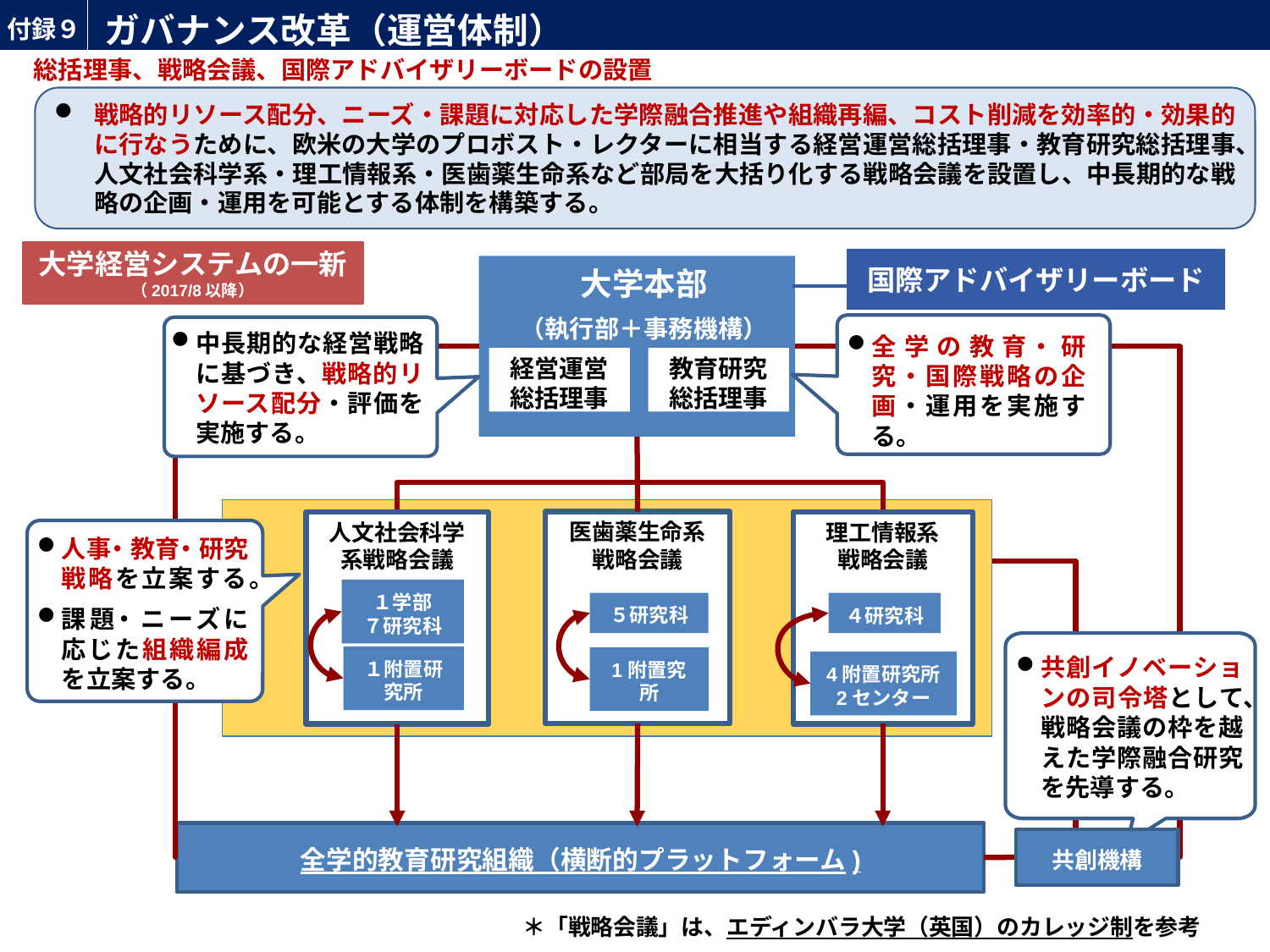

付録９
# ガバナンス改革（運営体制）
総括理事、戦略会議、国際アドバイザリーボードの設置
（5/12）
「基盤強化」を削除
戦略的リソース配分、ニーズ・課題に対応した学際融合推進や組織再編、コスト削減を効率的・効果的に行なうために、欧米の大学のプロボスト・レクターに相当する経営運営総括理事・教育研究総括理事、人文社会科学系・理工情報系・医歯薬生命系など部局を大括り化する戦略会議を設置し、中長期的な戦略の企画・運用を可能とする体制を構築する。

大学経営システムの一新（2017/8以降）
国際アドバイザリーボード

大学本部
（執行部＋事務機構）

中長期的な経営戦略に基づき、戦略的リソース配分・評価を実施する。
全学の教育・研究・国際戦略の企画・運用を実施する。
経営運営
総括理事
教育研究
総括理事

医歯薬生命系
戦略会議
理工情報系
戦略会議
人文社会科学系戦略会議
人事・教育・研究戦略を立案する。
課題・ニーズに応じた組織編成を立案する。
１学部
７研究科
５研究科
４研究科

共創イノベーションの司令塔として、戦略会議の枠を越えた学際融合研究を先導する。
１附置研究所
1附置究所
4附置研究所
2センター
全学的教育研究組織（横断的プラットフォーム)
共創機構
＊「戦略会議」は、エディンバラ大学（英国）のカレッジ制を参考